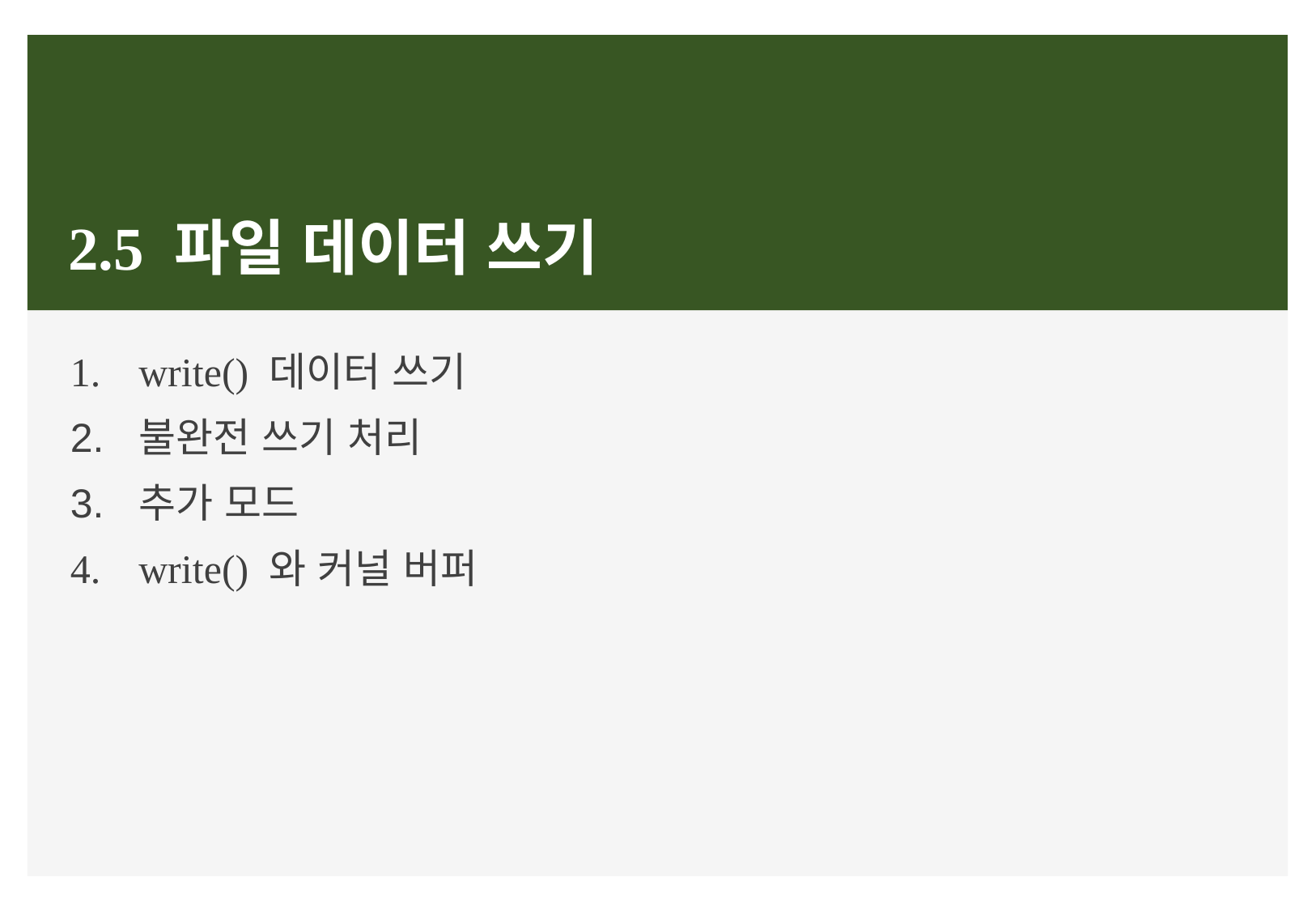

# 2.5 파일 데이터 쓰기
write() 데이터 쓰기
불완전 쓰기 처리
추가 모드
write() 와 커널 버퍼